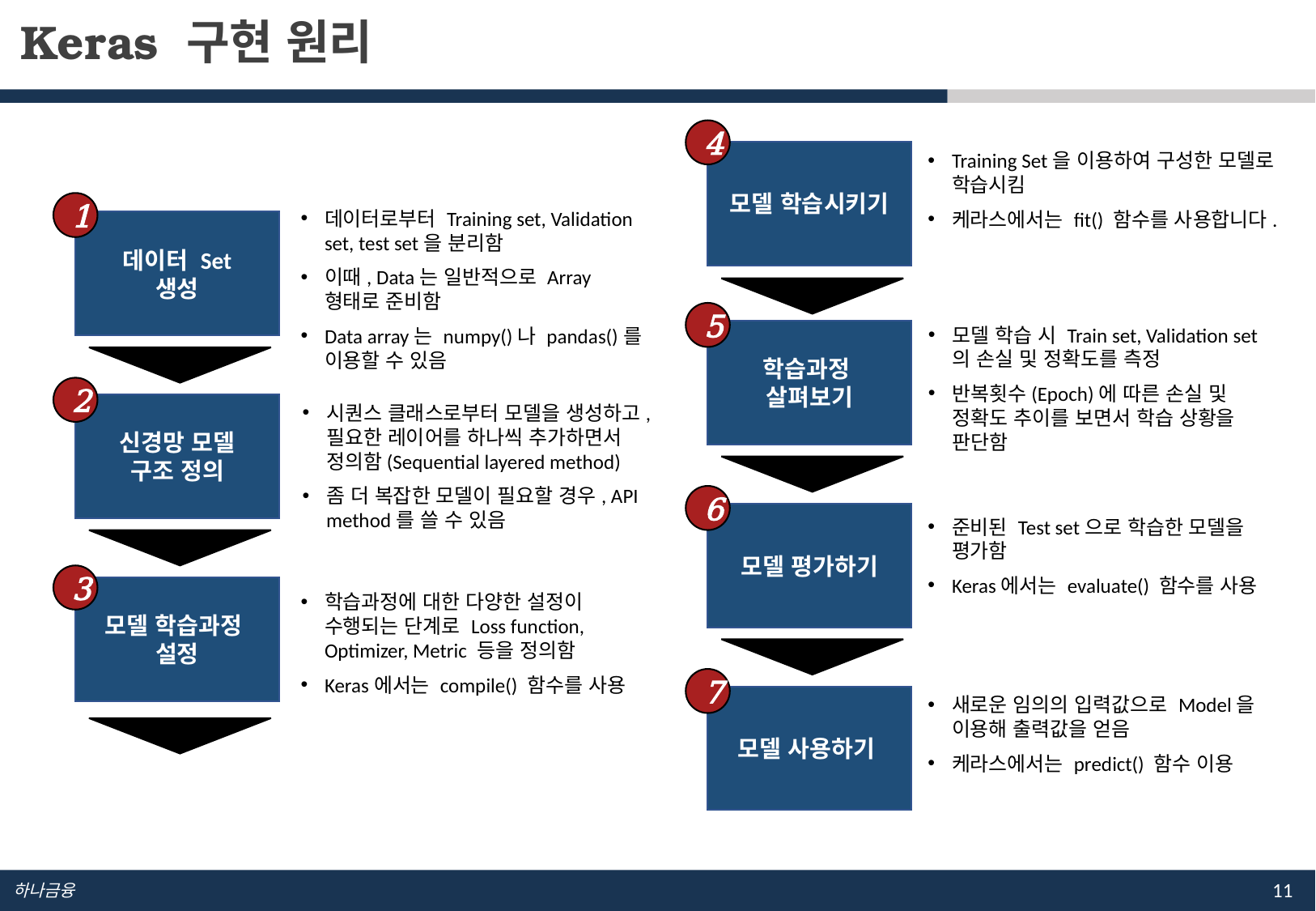

Keras 구현 원리
4
모델 학습시키기
Training Set을 이용하여 구성한 모델로 학습시킴
케라스에서는 fit() 함수를 사용합니다.
1
데이터로부터 Training set, Validation set, test set을 분리함
이때, Data는 일반적으로 Array 형태로 준비함
Data array는 numpy()나 pandas()를 이용할 수 있음
데이터 Set
생성

5
모델 학습 시 Train set, Validation set의 손실 및 정확도를 측정
반복횟수(Epoch)에 따른 손실 및 정확도 추이를 보면서 학습 상황을 판단함
학습과정
살펴보기

2
시퀀스 클래스로부터 모델을 생성하고, 필요한 레이어를 하나씩 추가하면서 정의함(Sequential layered method)
좀 더 복잡한 모델이 필요할 경우, API method를 쓸 수 있음
신경망 모델
구조 정의

6
모델 평가하기
준비된 Test set으로 학습한 모델을 평가함
Keras에서는 evaluate() 함수를 사용

3
모델 학습과정
설정
학습과정에 대한 다양한 설정이 수행되는 단계로 Loss function, Optimizer, Metric 등을 정의함
Keras에서는 compile() 함수를 사용

7
모델 사용하기
새로운 임의의 입력값으로 Model을 이용해 출력값을 얻음
케라스에서는 predict() 함수 이용